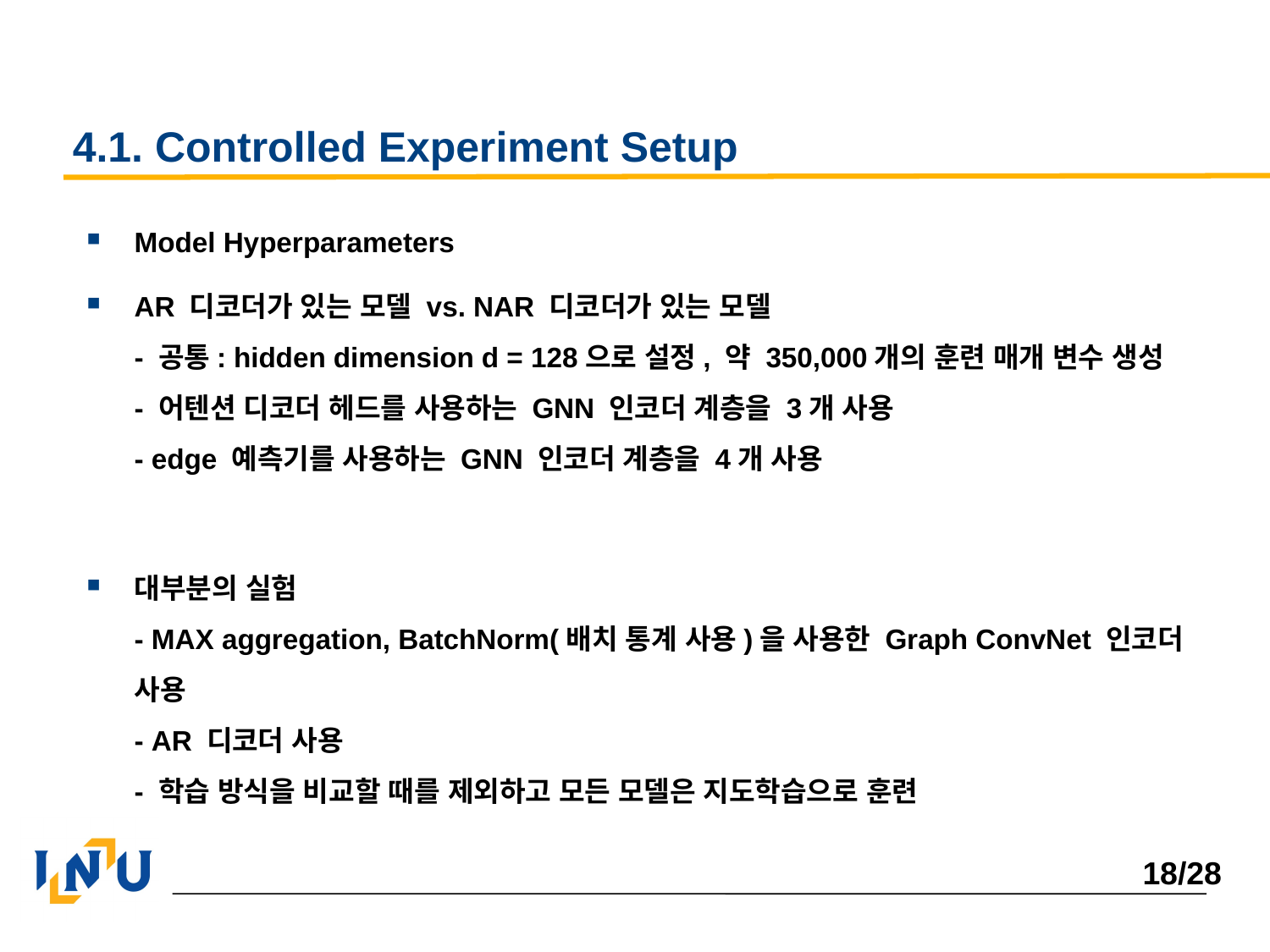

# 4.1. Controlled Experiment Setup
Model Hyperparameters
AR 디코더가 있는 모델 vs. NAR 디코더가 있는 모델
- 공통: hidden dimension d = 128으로 설정, 약 350,000개의 훈련 매개 변수 생성
- 어텐션 디코더 헤드를 사용하는 GNN 인코더 계층을 3개 사용
- edge 예측기를 사용하는 GNN 인코더 계층을 4개 사용

대부분의 실험
- MAX aggregation, BatchNorm(배치 통계 사용)을 사용한 Graph ConvNet 인코더 사용
- AR 디코더 사용
- 학습 방식을 비교할 때를 제외하고 모든 모델은 지도학습으로 훈련